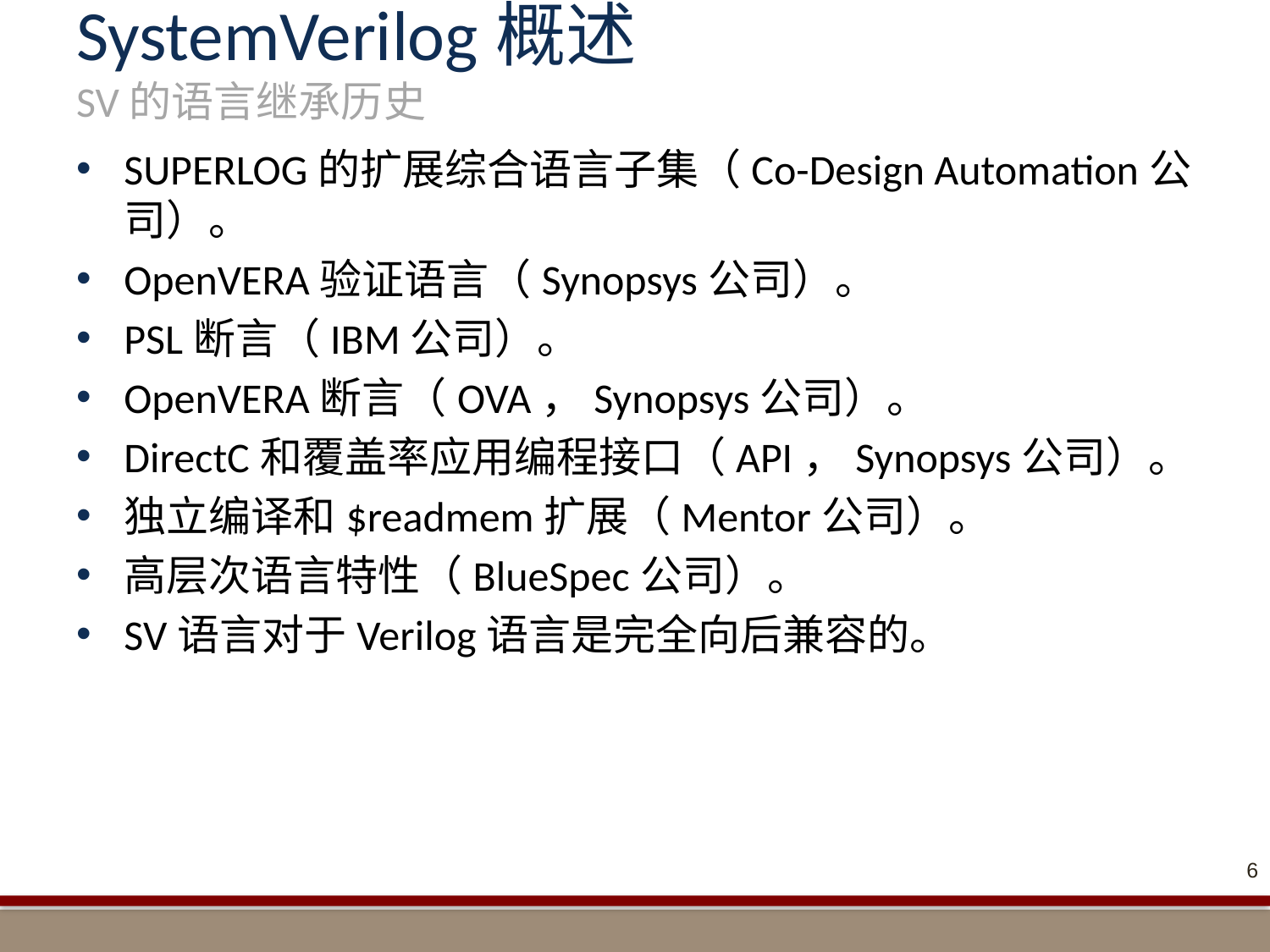

# SystemVerilog概述 SV的语言继承历史
SUPERLOG的扩展综合语言子集（Co-Design Automation公司）。
OpenVERA验证语言（Synopsys公司）。
PSL断言（IBM公司）。
OpenVERA断言（OVA，Synopsys公司）。
DirectC和覆盖率应用编程接口（API，Synopsys公司）。
独立编译和$readmem扩展（Mentor公司）。
高层次语言特性（BlueSpec公司）。
SV语言对于Verilog语言是完全向后兼容的。
6